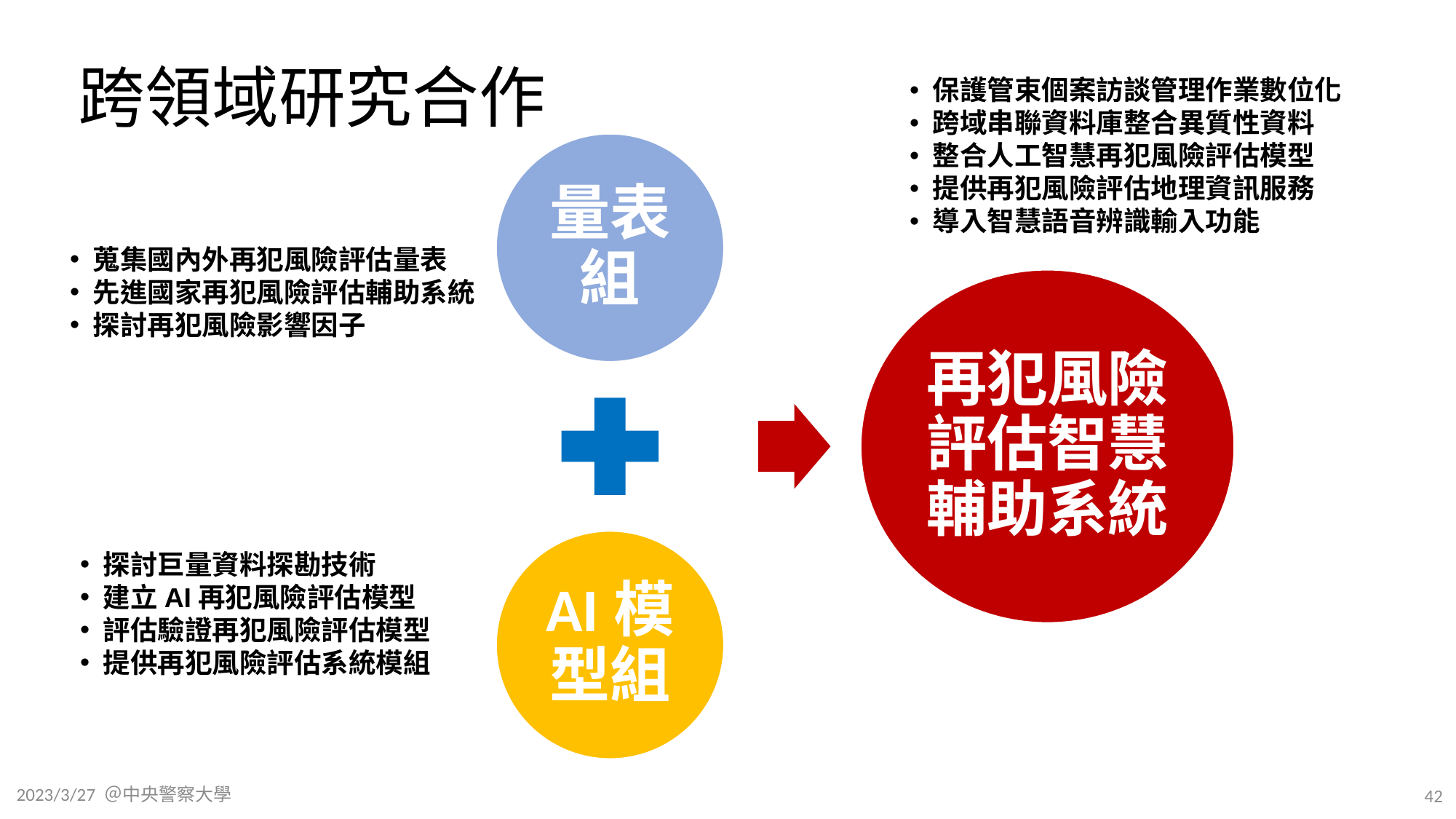

# 跨領域研究合作
保護管束個案訪談管理作業數位化
跨域串聯資料庫整合異質性資料
整合人工智慧再犯風險評估模型
提供再犯風險評估地理資訊服務
導入智慧語音辨識輸入功能
量表組

AI模型組

再犯風險評估智慧輔助系統
蒐集國內外再犯風險評估量表
先進國家再犯風險評估輔助系統
探討再犯風險影響因子
探討巨量資料探勘技術
建立AI再犯風險評估模型
評估驗證再犯風險評估模型
提供再犯風險評估系統模組
2023/3/27 ＠中央警察大學
42